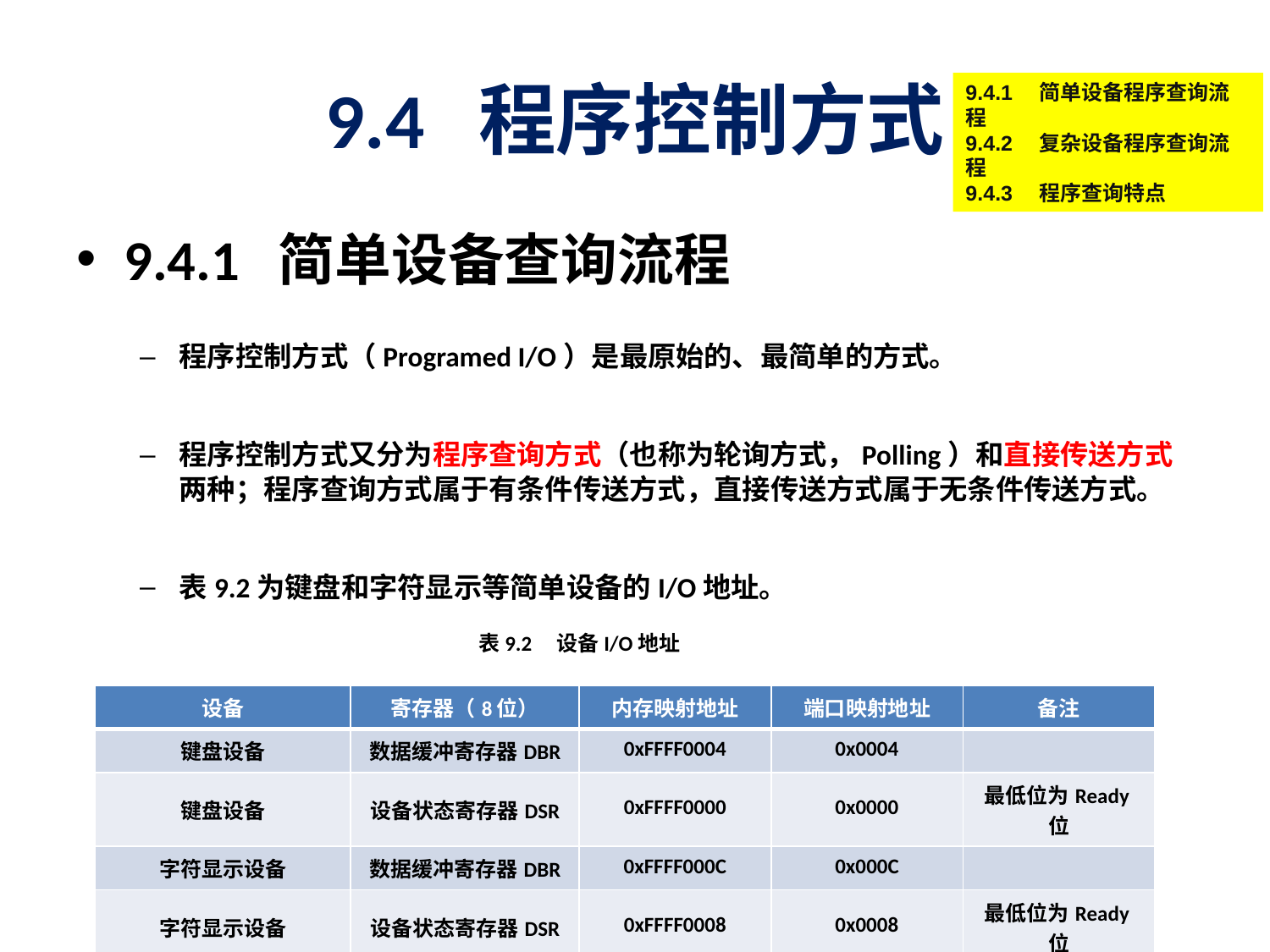

# 9.4  程序控制方式
9.4.1　简单设备程序查询流程
9.4.2　复杂设备程序查询流程
9.4.3　程序查询特点
9.4.1  简单设备查询流程

程序控制方式（Programed I/O）是最原始的、最简单的方式。

程序控制方式又分为程序查询方式（也称为轮询方式，Polling）和直接传送方式两种；程序查询方式属于有条件传送方式，直接传送方式属于无条件传送方式。

表9.2为键盘和字符显示等简单设备的I/O地址。
表9.2    设备I/O地址
| 设备 | 寄存器（8位） | 内存映射地址 | 端口映射地址 | 备注 |
| --- | --- | --- | --- | --- |
| 键盘设备 | 数据缓冲寄存器DBR | 0xFFFF0004 | 0x0004 |  |
| 键盘设备 | 设备状态寄存器DSR | 0xFFFF0000 | 0x0000 | 最低位为Ready位 |
| 字符显示设备 | 数据缓冲寄存器DBR | 0xFFFF000C | 0x000C |  |
| 字符显示设备 | 设备状态寄存器DSR | 0xFFFF0008 | 0x0008 | 最低位为Ready位 |